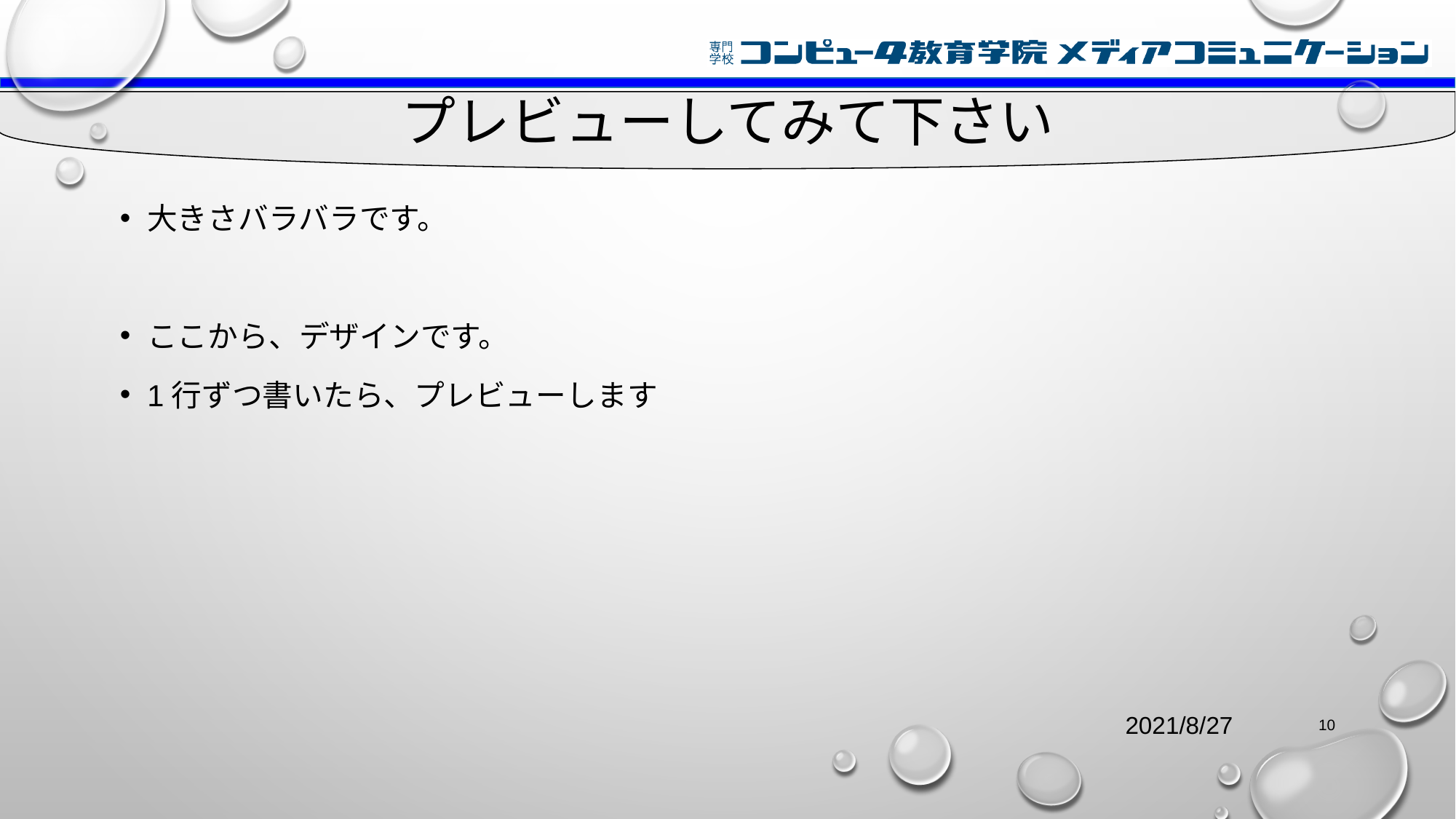

# プレビューしてみて下さい
大きさバラバラです。

ここから、デザインです。
1行ずつ書いたら、プレビューします
2021/8/27
10